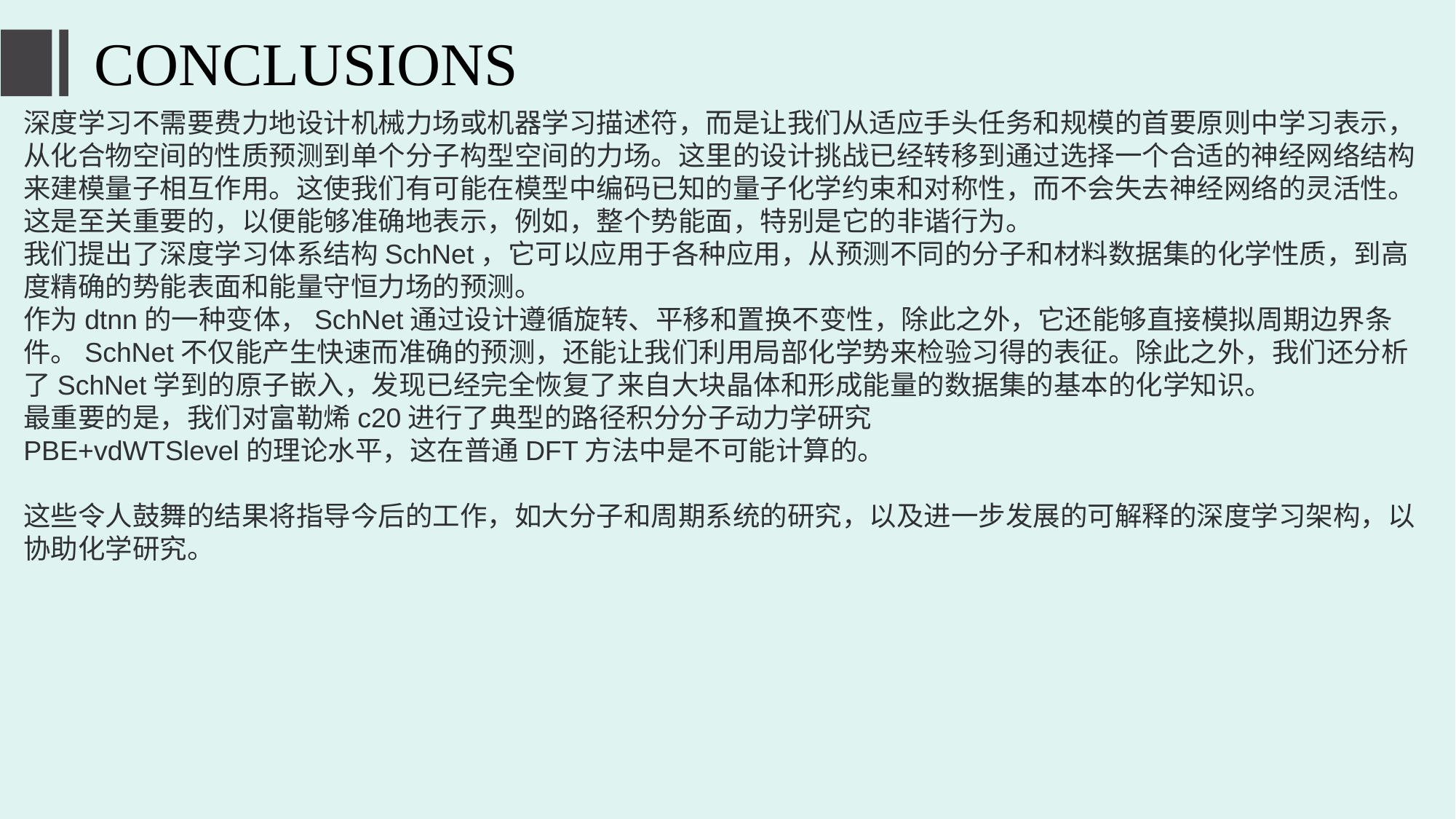

# CONCLUSIONS
深度学习不需要费力地设计机械力场或机器学习描述符，而是让我们从适应手头任务和规模的首要原则中学习表示，从化合物空间的性质预测到单个分子构型空间的力场。这里的设计挑战已经转移到通过选择一个合适的神经网络结构来建模量子相互作用。这使我们有可能在模型中编码已知的量子化学约束和对称性，而不会失去神经网络的灵活性。这是至关重要的，以便能够准确地表示，例如，整个势能面，特别是它的非谐行为。
我们提出了深度学习体系结构SchNet，它可以应用于各种应用，从预测不同的分子和材料数据集的化学性质，到高度精确的势能表面和能量守恒力场的预测。
作为dtnn的一种变体，SchNet通过设计遵循旋转、平移和置换不变性，除此之外，它还能够直接模拟周期边界条件。SchNet不仅能产生快速而准确的预测，还能让我们利用局部化学势来检验习得的表征。除此之外，我们还分析了SchNet学到的原子嵌入，发现已经完全恢复了来自大块晶体和形成能量的数据集的基本的化学知识。
最重要的是，我们对富勒烯c20进行了典型的路径积分分子动力学研究
PBE+vdWTSlevel的理论水平，这在普通DFT方法中是不可能计算的。

这些令人鼓舞的结果将指导今后的工作，如大分子和周期系统的研究，以及进一步发展的可解释的深度学习架构，以协助化学研究。